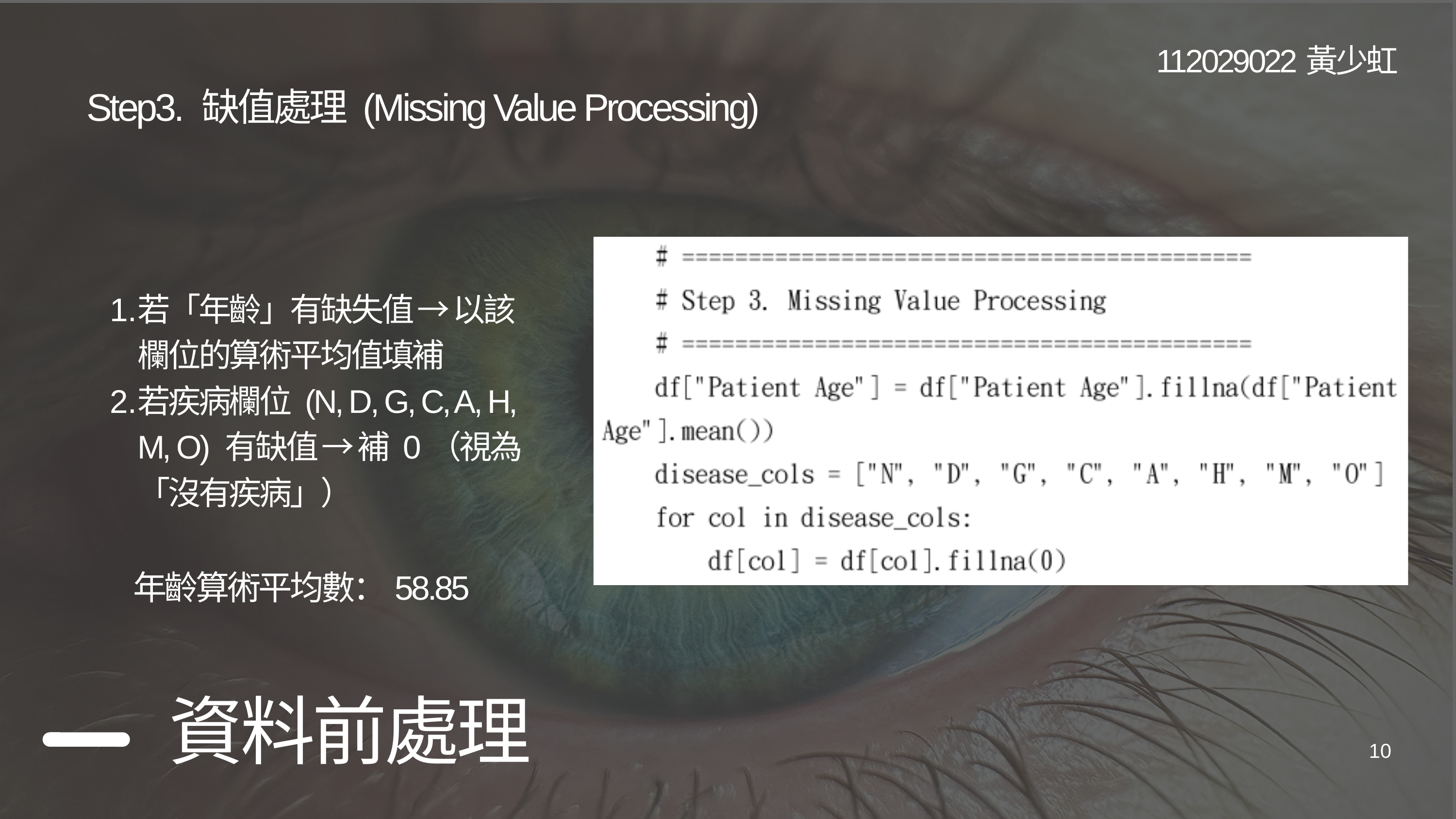

112029022黃少虹
Step3. 缺值處理 (Missing Value Processing)

若「年齡」有缺失值 → 以該欄位的算術平均值填補
若疾病欄位 (N, D, G, C, A, H, M, O) 有缺值 → 補 0（視為「沒有疾病」）
年齡算術平均數：58.85
資料前處理
10